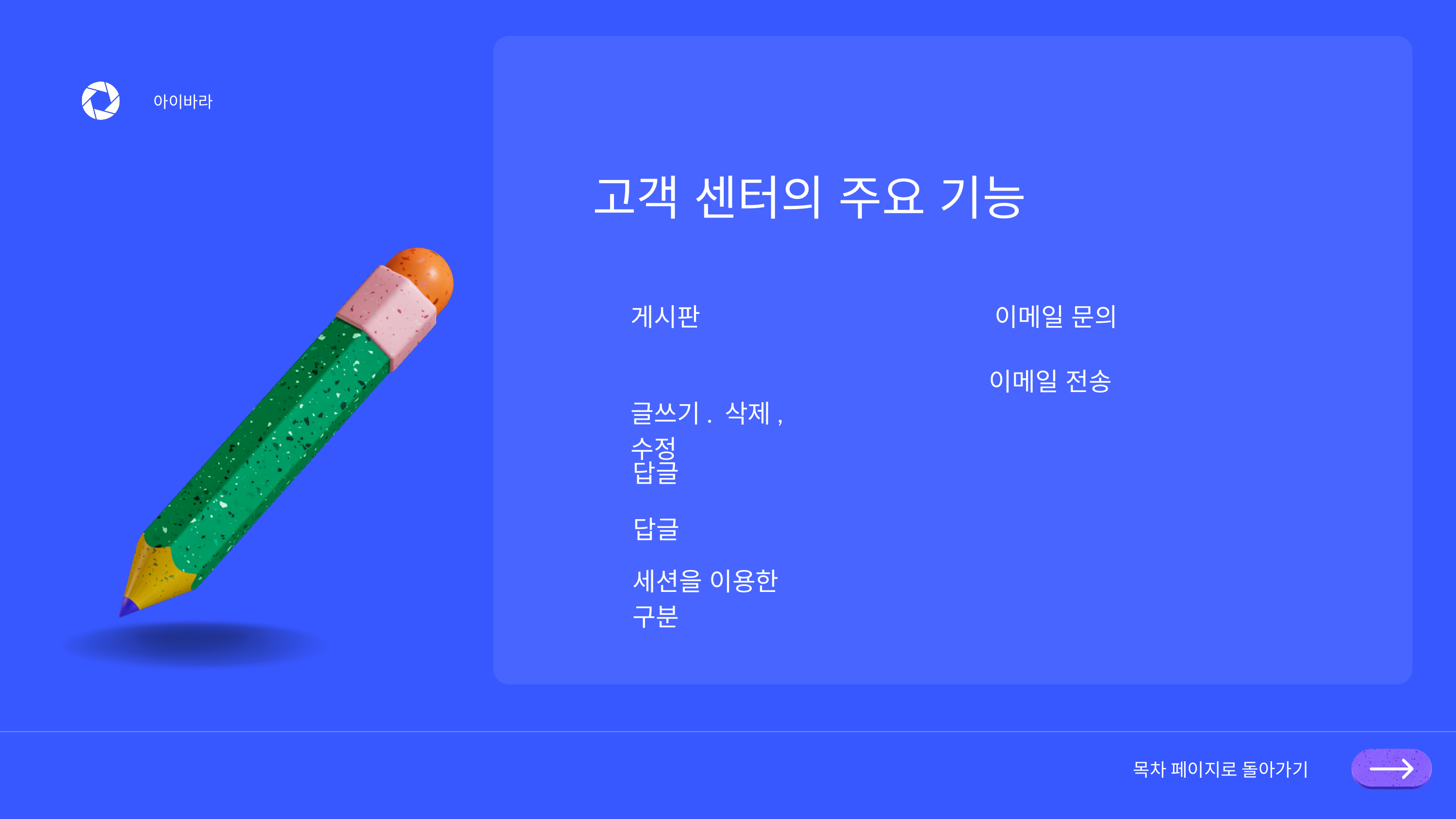

아이바라
고객 센터의 주요 기능

이메일 문의
게시판
이메일 전송
글쓰기. 삭제, 수정
답글
답글
세션을 이용한 구분

목차 페이지로 돌아가기